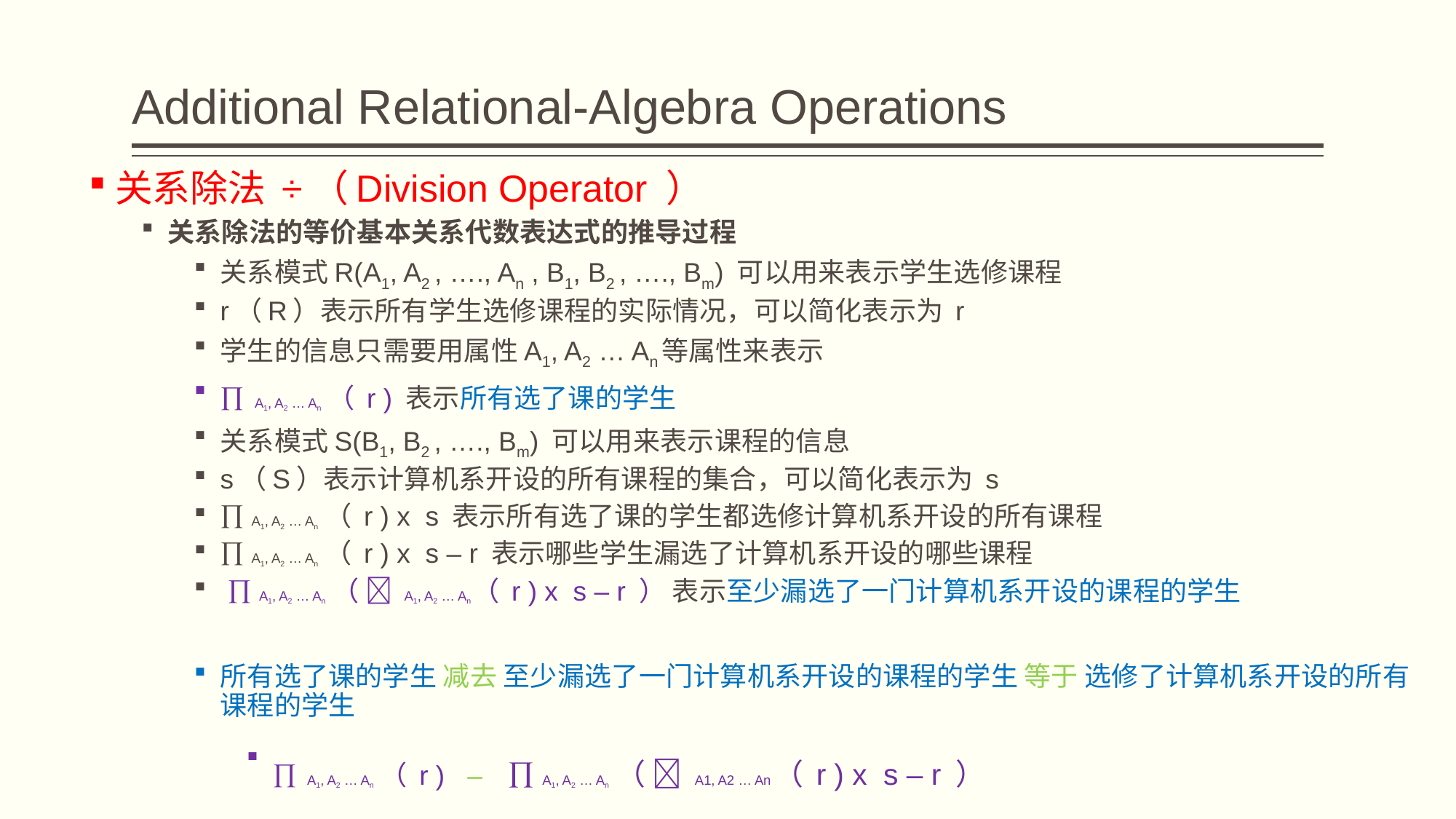

# Additional Relational-Algebra Operations
关系除法 ÷（Division Operator ）
关系除法的等价基本关系代数表达式的推导过程
关系模式R(A1, A2 , …., An , B1, B2 , …., Bm) 可以用来表示学生选修课程
r（R）表示所有学生选修课程的实际情况，可以简化表示为 r
学生的信息只需要用属性A1, A2 … An等属性来表示
∏ A1, A2 … An （ r ) 表示所有选了课的学生
关系模式S(B1, B2 , …., Bm) 可以用来表示课程的信息
s（S）表示计算机系开设的所有课程的集合，可以简化表示为 s
∏ A1, A2 … An （ r ) x  s 表示所有选了课的学生都选修计算机系开设的所有课程
∏ A1, A2 … An （ r ) x  s – r 表示哪些学生漏选了计算机系开设的哪些课程
 ∏ A1, A2 … An （ ∏ A1, A2 … An（ r ) x  s – r ） 表示至少漏选了一门计算机系开设的课程的学生

所有选了课的学生 减去 至少漏选了一门计算机系开设的课程的学生 等于 选修了计算机系开设的所有课程的学生
∏ A1, A2 … An （ r )   –  ∏ A1, A2 … An （ ∏ A1, A2 … An（ r ) x  s – r ）